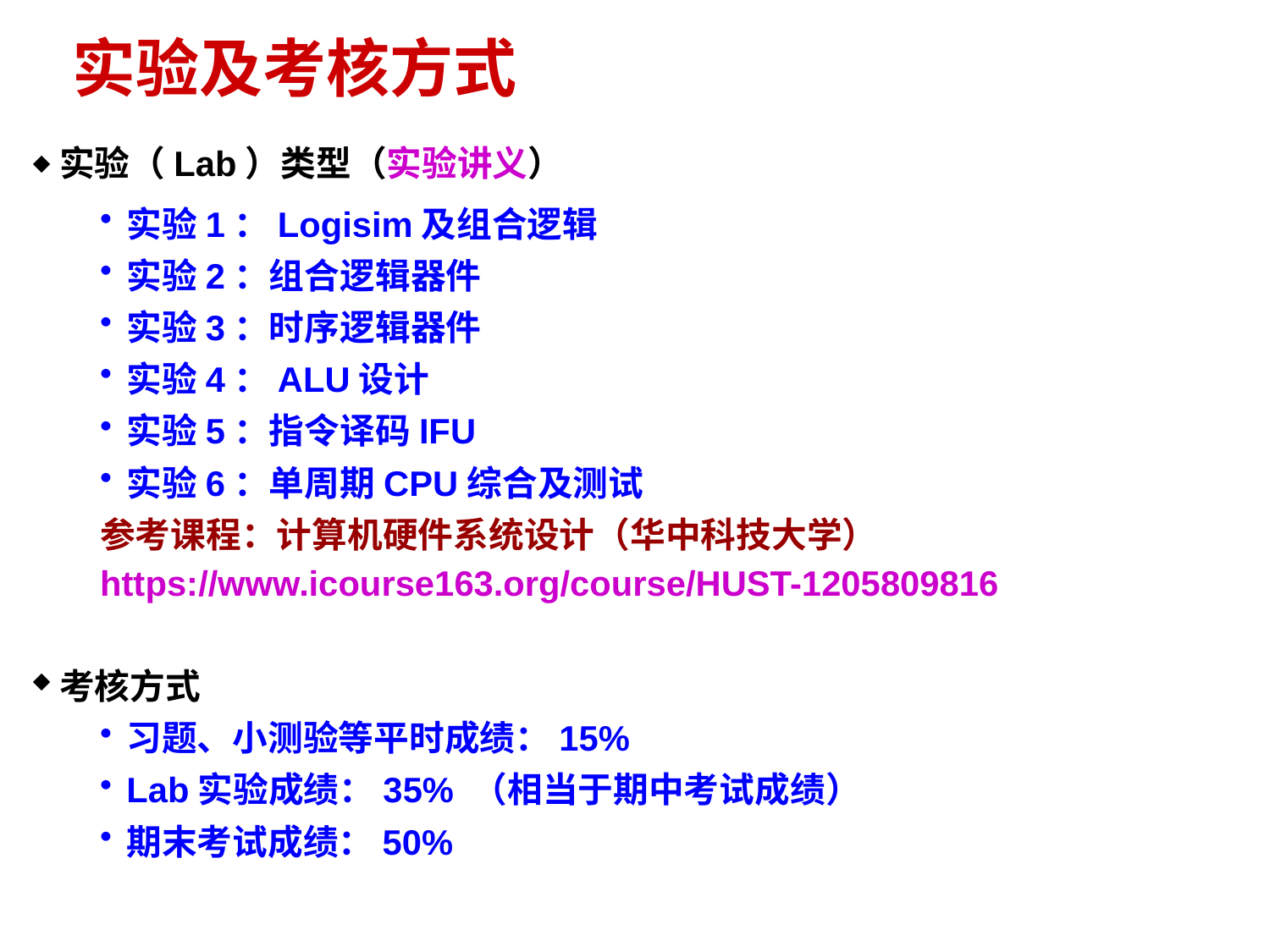

# 实验及考核方式
实验（Lab）类型（实验讲义）
实验1：Logisim及组合逻辑
实验2：组合逻辑器件
实验3：时序逻辑器件
实验4：ALU设计
实验5：指令译码IFU
实验6：单周期CPU综合及测试
参考课程：计算机硬件系统设计（华中科技大学）https://www.icourse163.org/course/HUST-1205809816

考核方式
习题、小测验等平时成绩：15%
Lab实验成绩：35% （相当于期中考试成绩）
期末考试成绩：50%